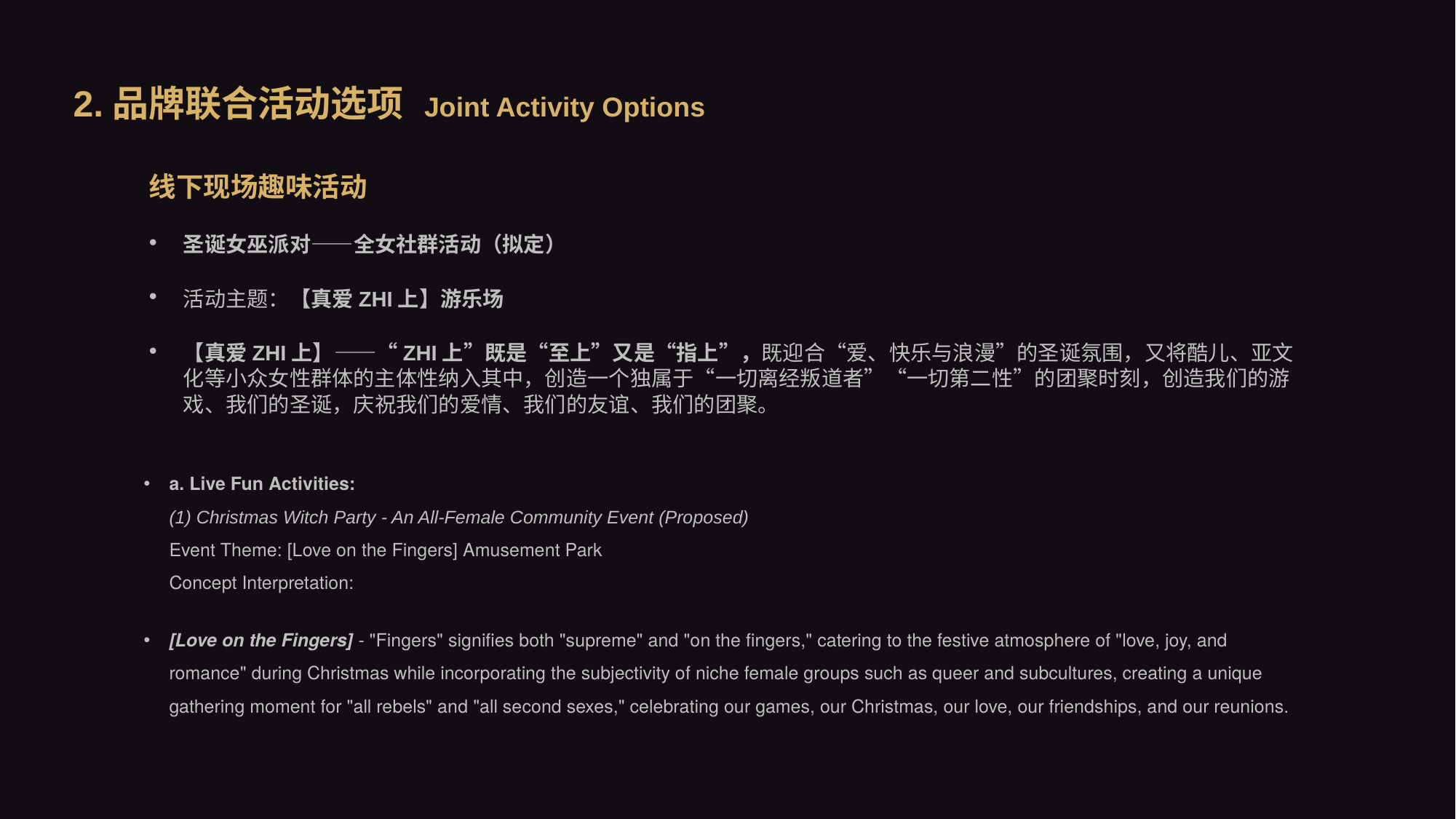

2.品牌联合活动选项  Joint Activity Options
线下现场趣味活动
圣诞女巫派对——全女社群活动（拟定）
活动主题：【真爱ZHI上】游乐场
【真爱ZHI上】——“ZHI上”既是“至上”又是“指上”，既迎合“爱、快乐与浪漫”的圣诞氛围，又将酷儿、亚文化等小众女性群体的主体性纳入其中，创造一个独属于“一切离经叛道者”“一切第二性”的团聚时刻，创造我们的游戏、我们的圣诞，庆祝我们的爱情、我们的友谊、我们的团聚。

a. Live Fun Activities:
(1) Christmas Witch Party - An All-Female Community Event (Proposed)
Event Theme: [Love on the Fingers] Amusement Park
Concept Interpretation:
[Love on the Fingers] - "Fingers" signifies both "supreme" and "on the fingers," catering to the festive atmosphere of "love, joy, and romance" during Christmas while incorporating the subjectivity of niche female groups such as queer and subcultures, creating a unique gathering moment for "all rebels" and "all second sexes," celebrating our games, our Christmas, our love, our friendships, and our reunions.